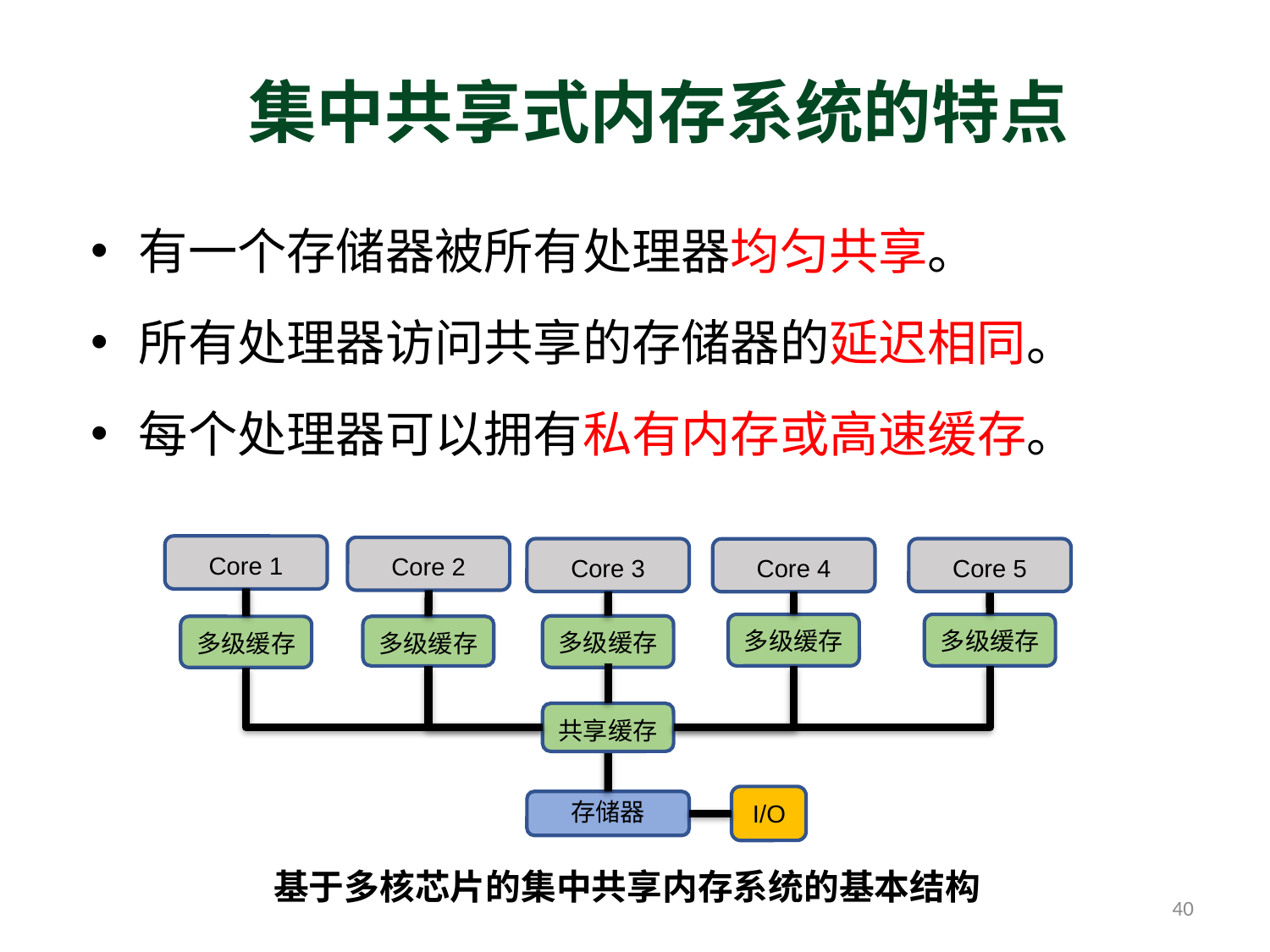

# 集中共享式内存系统的特点
有一个存储器被所有处理器均匀共享。
所有处理器访问共享的存储器的延迟相同。
每个处理器可以拥有私有内存或高速缓存。

Core 1

Core 2

Core 3

Core 5

Core 4

多级缓存

多级缓存

多级缓存

多级缓存

多级缓存

共享缓存

I/O
存储器

基于多核芯片的集中共享内存系统的基本结构
40